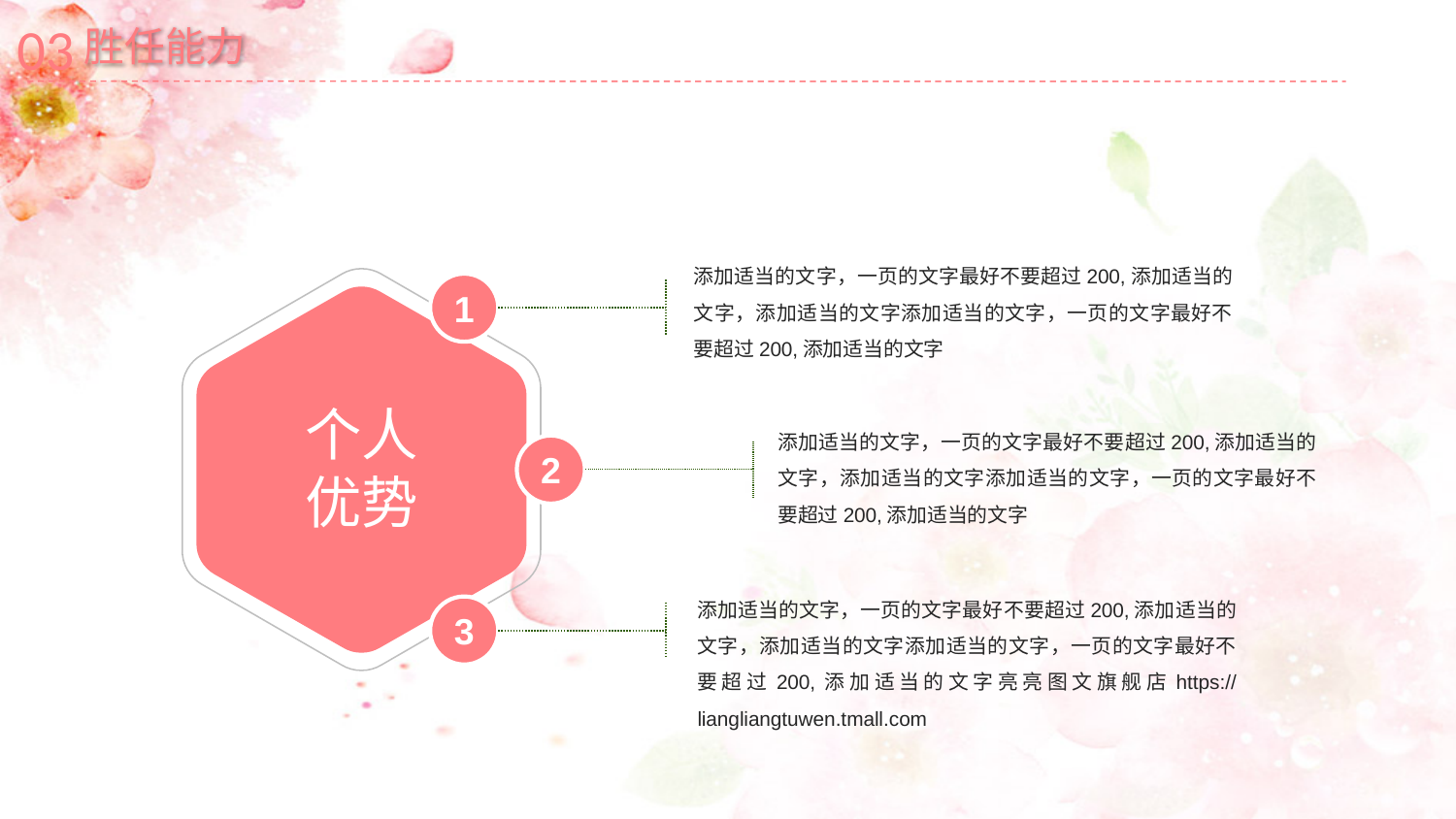

03
胜任能力
添加适当的文字，一页的文字最好不要超过200,添加适当的文字，添加适当的文字添加适当的文字，一页的文字最好不要超过200,添加适当的文字
1

个人优势
添加适当的文字，一页的文字最好不要超过200,添加适当的文字，添加适当的文字添加适当的文字，一页的文字最好不要超过200,添加适当的文字
2
添加适当的文字，一页的文字最好不要超过200,添加适当的文字，添加适当的文字添加适当的文字，一页的文字最好不要超过200,添加适当的文字亮亮图文旗舰店https://liangliangtuwen.tmall.com
3